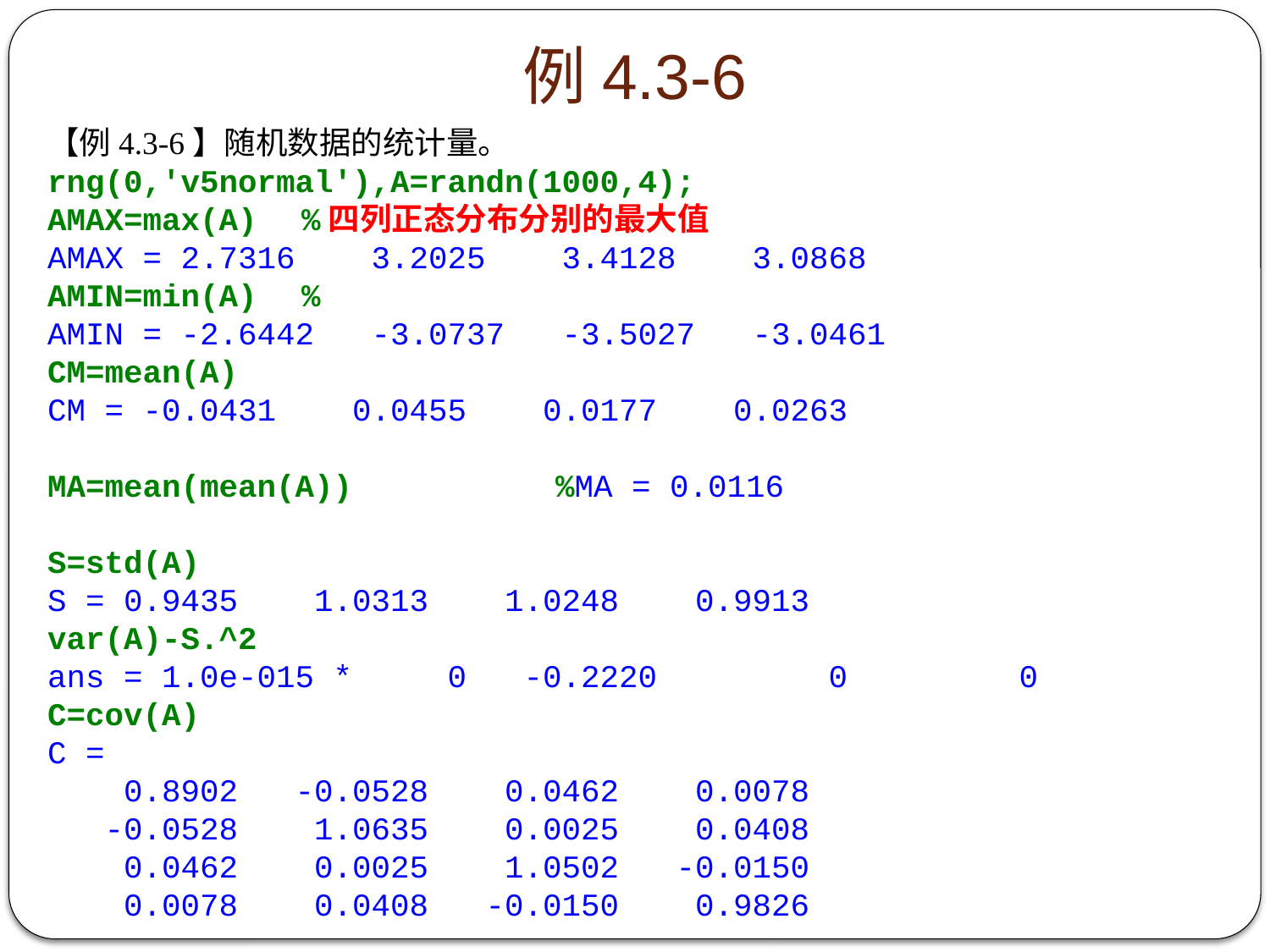

# 例4.3-6

【例4.3-6】随机数据的统计量。
rng(0,'v5normal'),A=randn(1000,4);
AMAX=max(A)	%四列正态分布分别的最大值
AMAX = 2.7316    3.2025    3.4128    3.0868
AMIN=min(A)	%
AMIN = -2.6442   -3.0737   -3.5027   -3.0461
CM=mean(A)
CM = -0.0431    0.0455    0.0177    0.0263

MA=mean(mean(A))		%MA = 0.0116

S=std(A)
S = 0.9435    1.0313    1.0248    0.9913
var(A)-S.^2
ans = 1.0e-015 *     0   -0.2220         0         0
C=cov(A)
C =
    0.8902   -0.0528    0.0462    0.0078
   -0.0528    1.0635    0.0025    0.0408
    0.0462    0.0025    1.0502   -0.0150
    0.0078    0.0408   -0.0150    0.9826